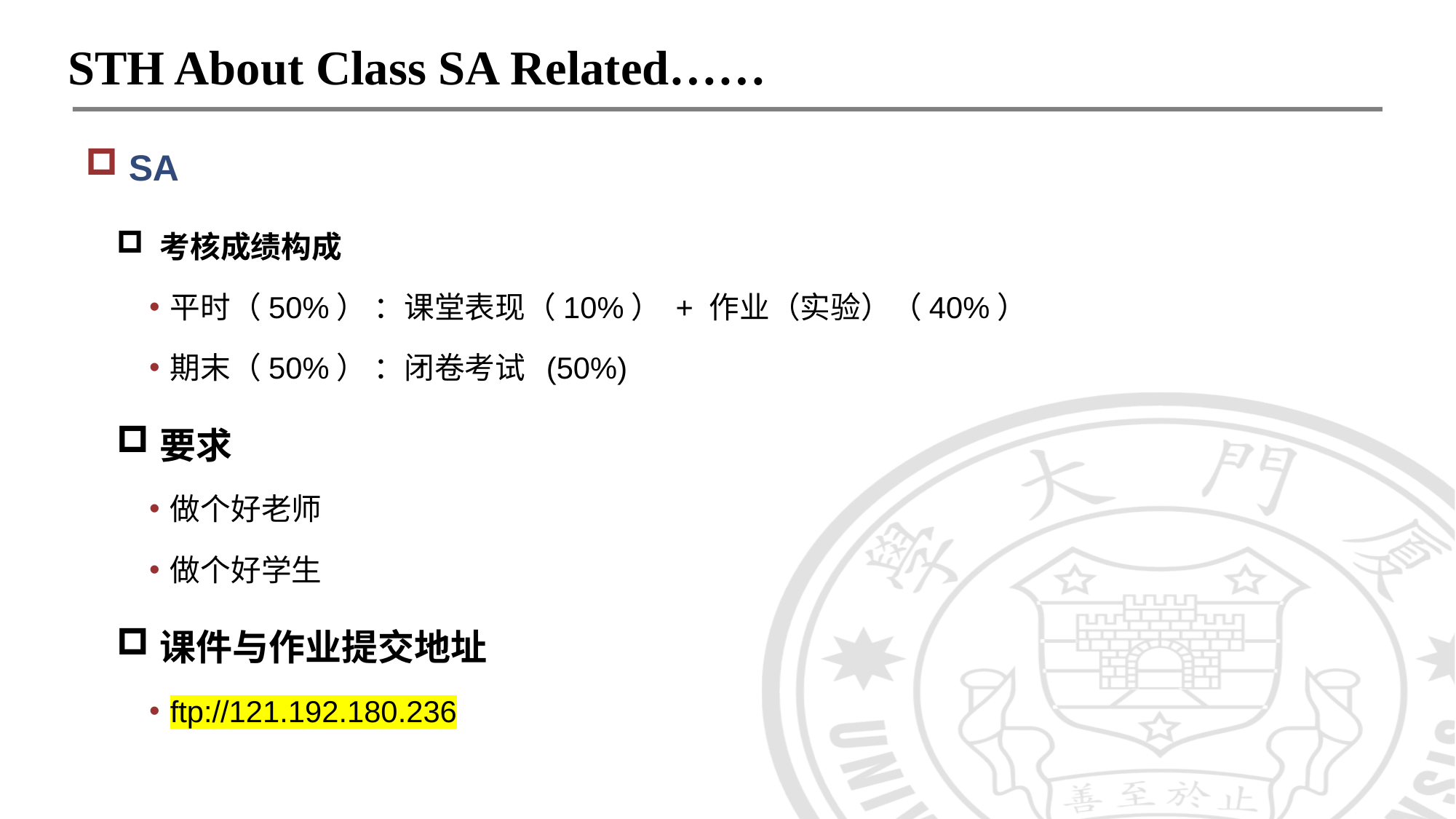

STH About Class SA Related……
SA
考核成绩构成
平时（50%） ：课堂表现（10%） + 作业（实验）（40%）
期末（50%） ：闭卷考试  (50%)
要求
做个好老师
做个好学生
课件与作业提交地址
ftp://121.192.180.236